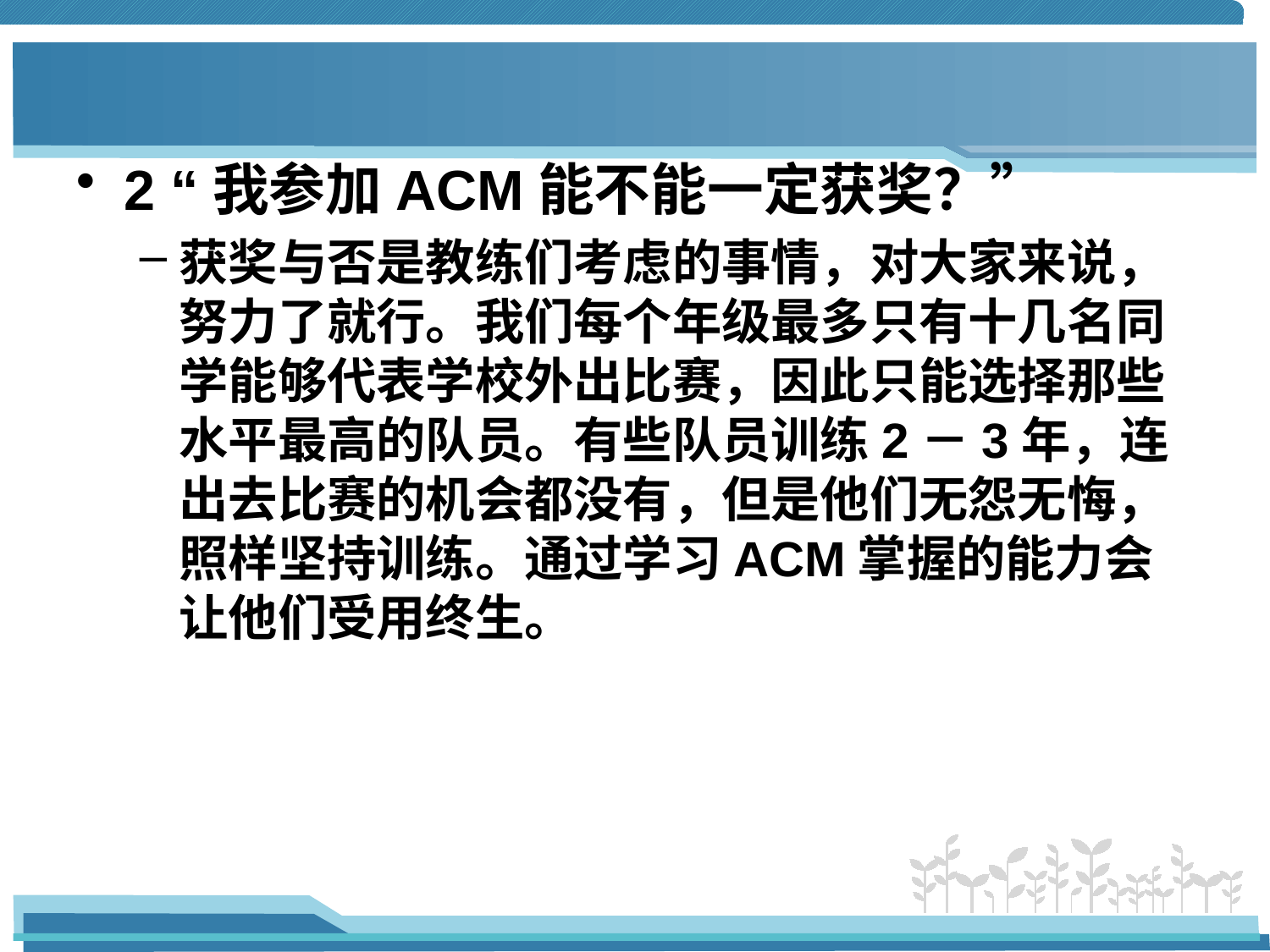

#
2 “我参加ACM能不能一定获奖？”
获奖与否是教练们考虑的事情，对大家来说，努力了就行。我们每个年级最多只有十几名同学能够代表学校外出比赛，因此只能选择那些水平最高的队员。有些队员训练2－3年，连出去比赛的机会都没有，但是他们无怨无悔，照样坚持训练。通过学习ACM掌握的能力会让他们受用终生。